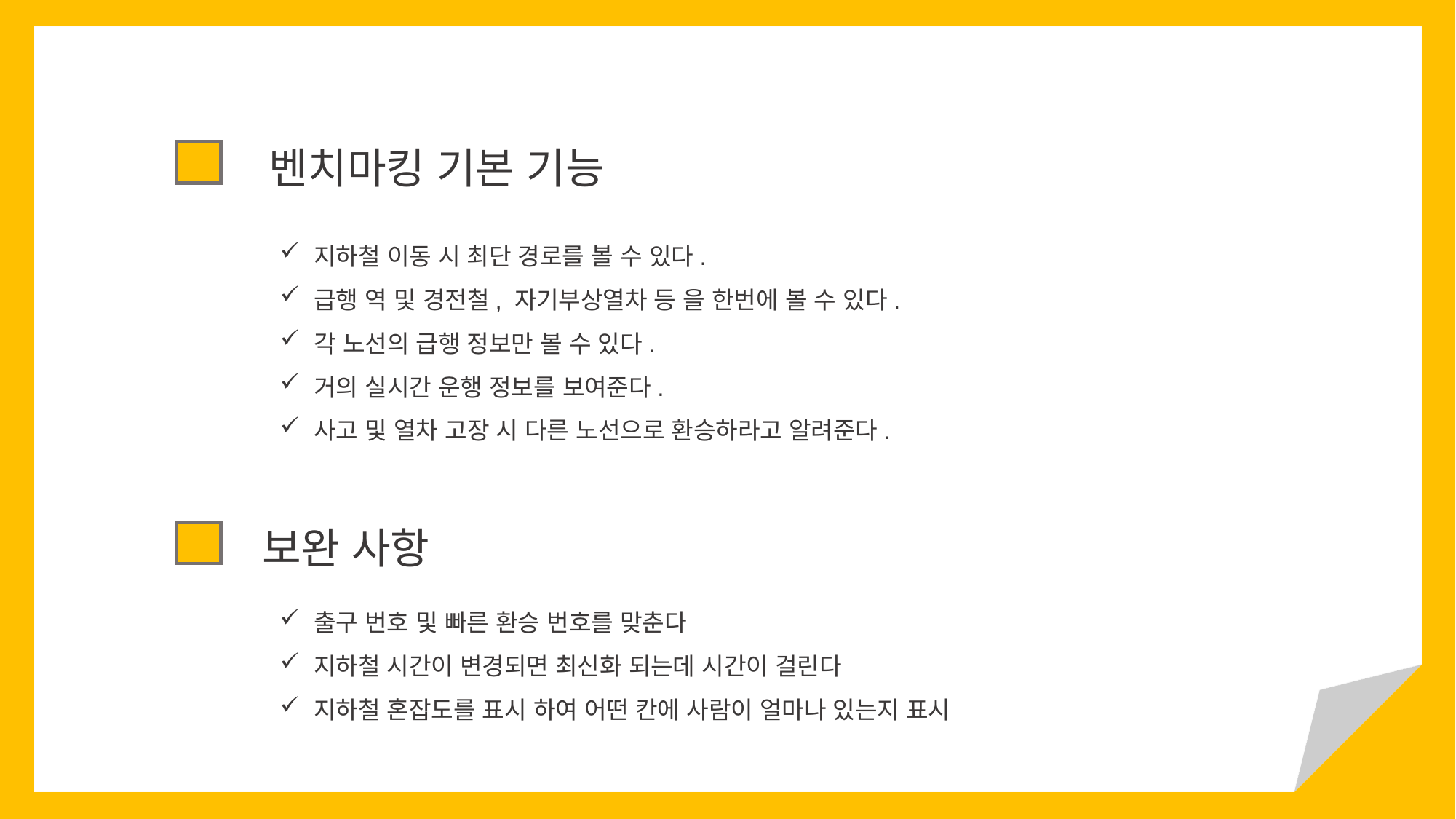

벤치마킹 기본 기능

지하철 이동 시 최단 경로를 볼 수 있다.
급행 역 및 경전철, 자기부상열차 등 을 한번에 볼 수 있다.
각 노선의 급행 정보만 볼 수 있다.
거의 실시간 운행 정보를 보여준다.
사고 및 열차 고장 시 다른 노선으로 환승하라고 알려준다.

보완 사항

출구 번호 및 빠른 환승 번호를 맞춘다
지하철 시간이 변경되면 최신화 되는데 시간이 걸린다
지하철 혼잡도를 표시 하여 어떤 칸에 사람이 얼마나 있는지 표시